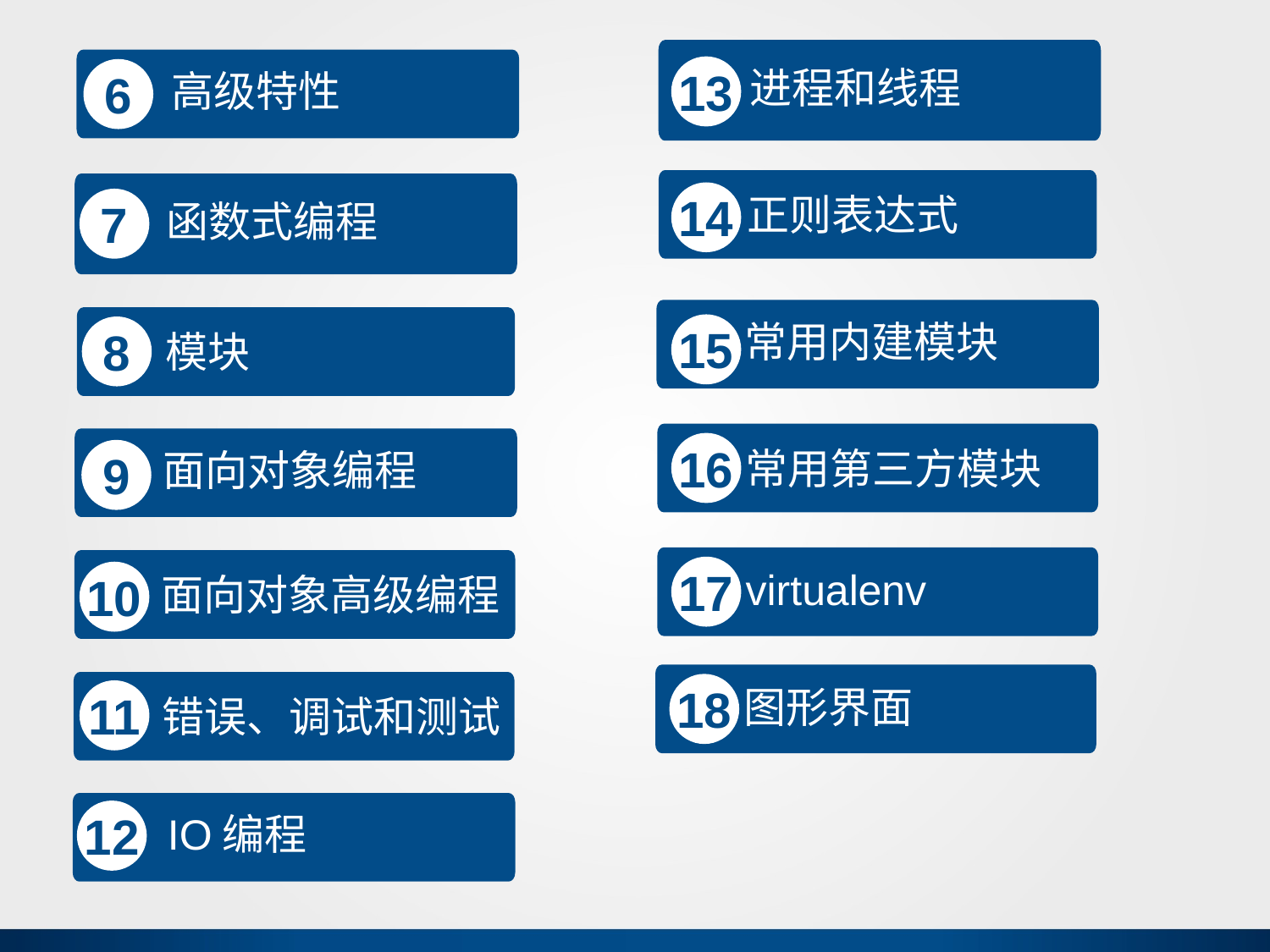

13

进程和线程
6

高级特性

14

正则表达式
7

函数式编程

常用内建模块
15

8

模块

16

常用第三方模块
面向对象编程
9

17

virtualenv
10

面向对象高级编程

18

图形界面
11

错误、调试和测试

12

IO编程